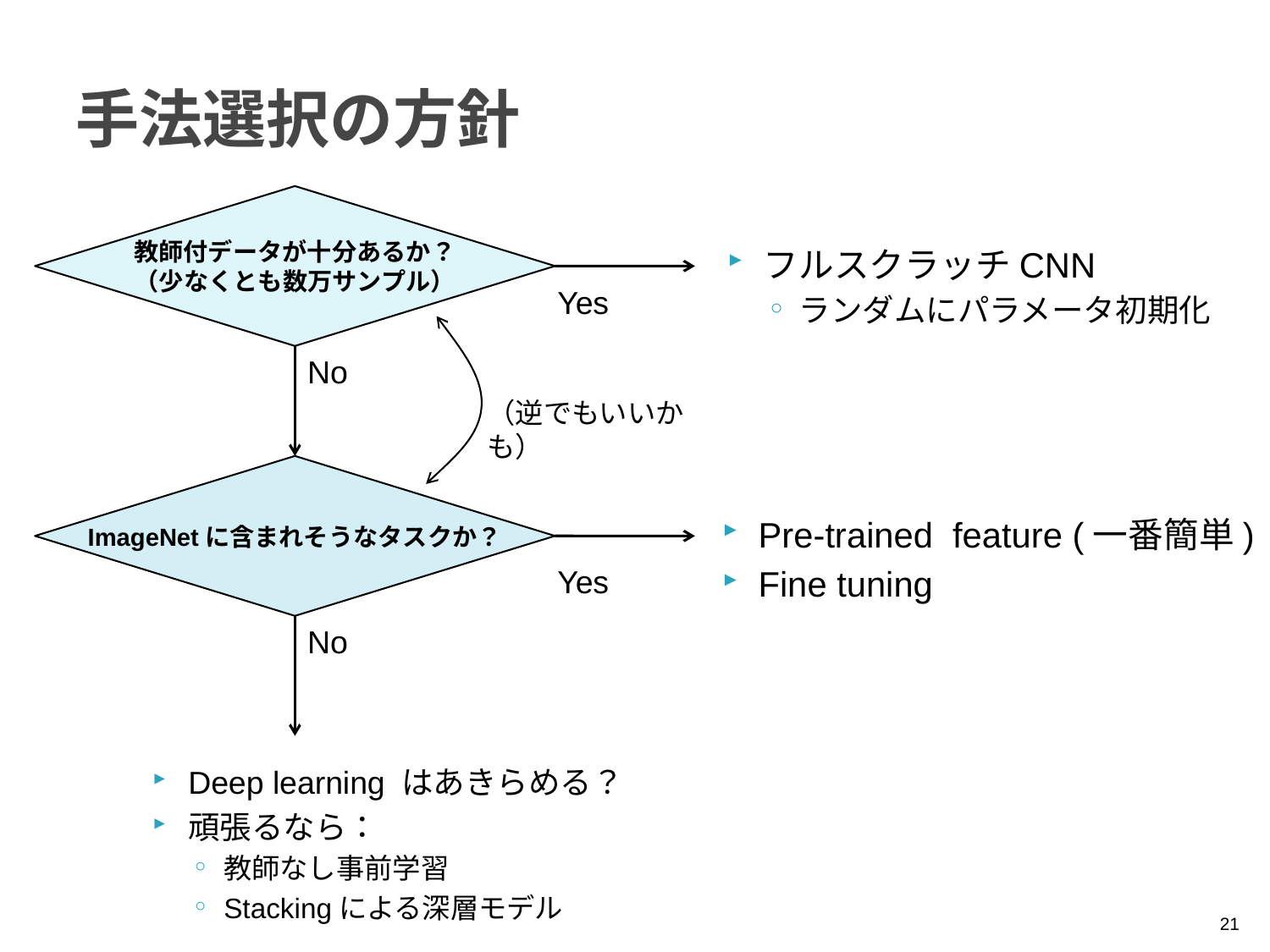

# 手法選択の方針
教師付データが十分あるか？
（少なくとも数万サンプル）
フルスクラッチCNN
ランダムにパラメータ初期化
Yes

No
（逆でもいいかも）
ImageNetに含まれそうなタスクか？
Pre-trained  feature (一番簡単)
Fine tuning
Yes
No
Deep learning はあきらめる？
頑張るなら：
教師なし事前学習
Stackingによる深層モデル

21